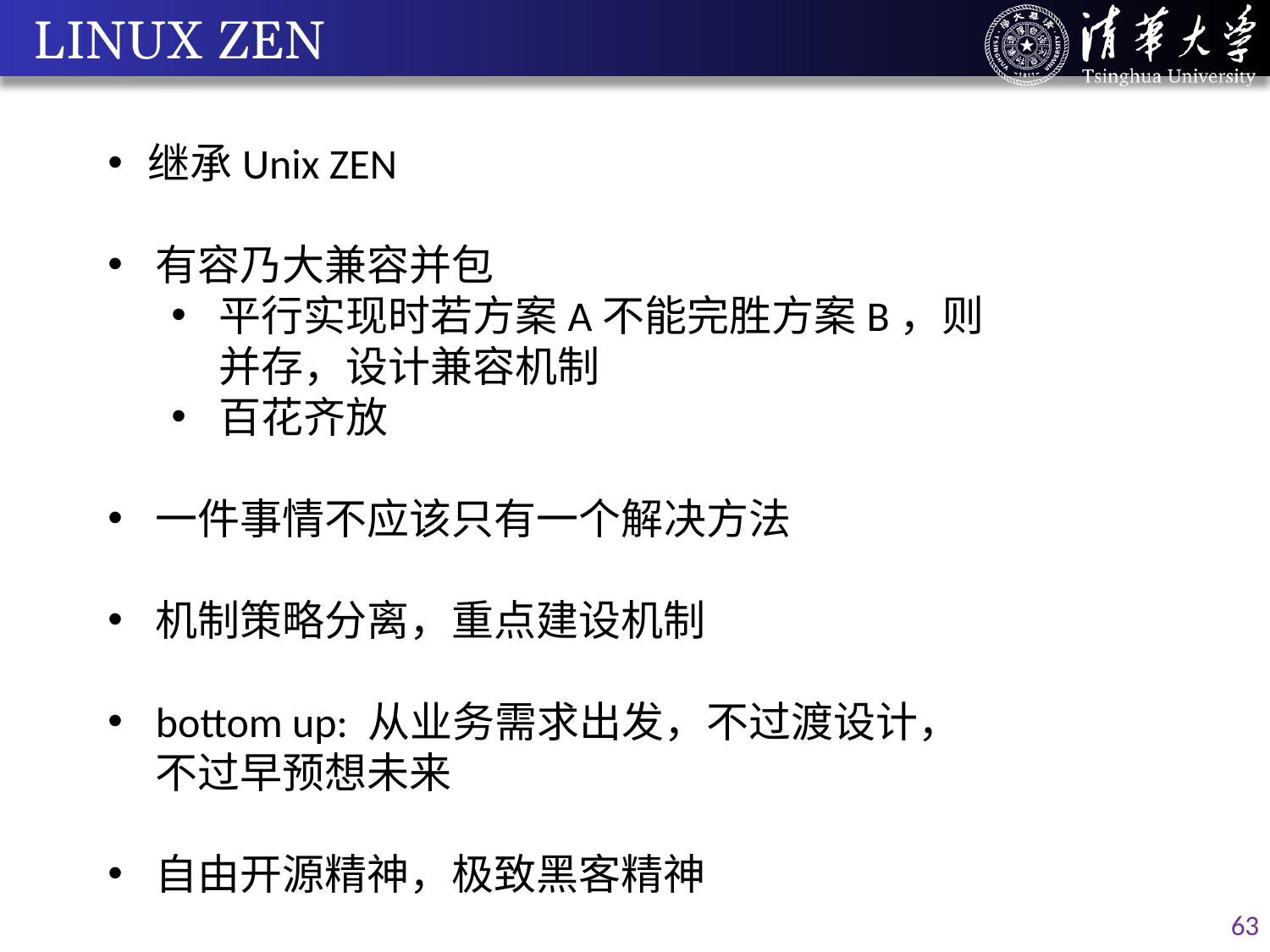

# LINUX ZEN
继承Unix ZEN

有容乃大兼容并包
平行实现时若方案A不能完胜方案B，则并存，设计兼容机制
百花齐放

一件事情不应该只有一个解决方法

机制策略分离，重点建设机制

bottom up: 从业务需求出发，不过渡设计，不过早预想未来

自由开源精神，极致黑客精神

63